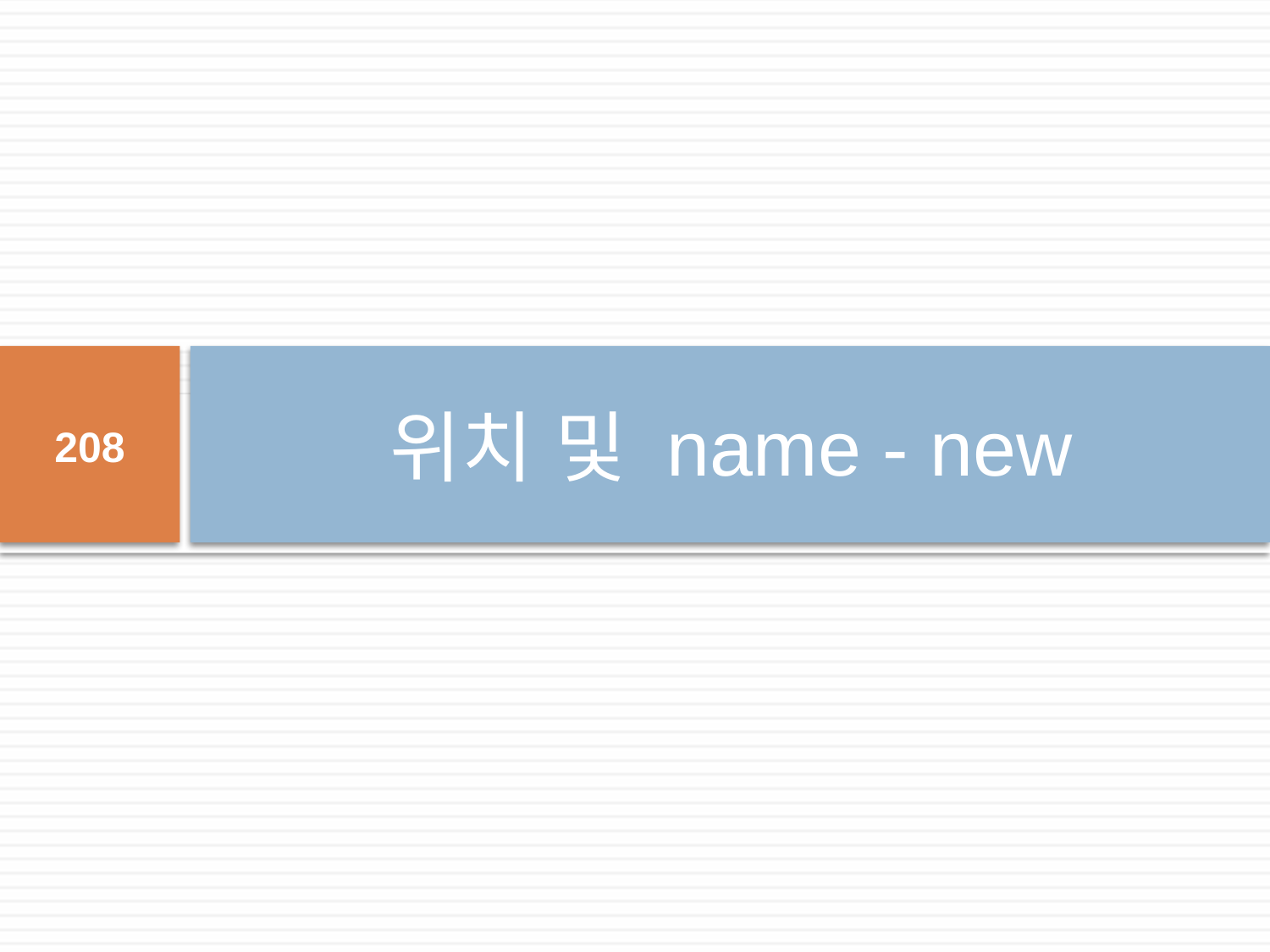

# 위치 및 name - new
208